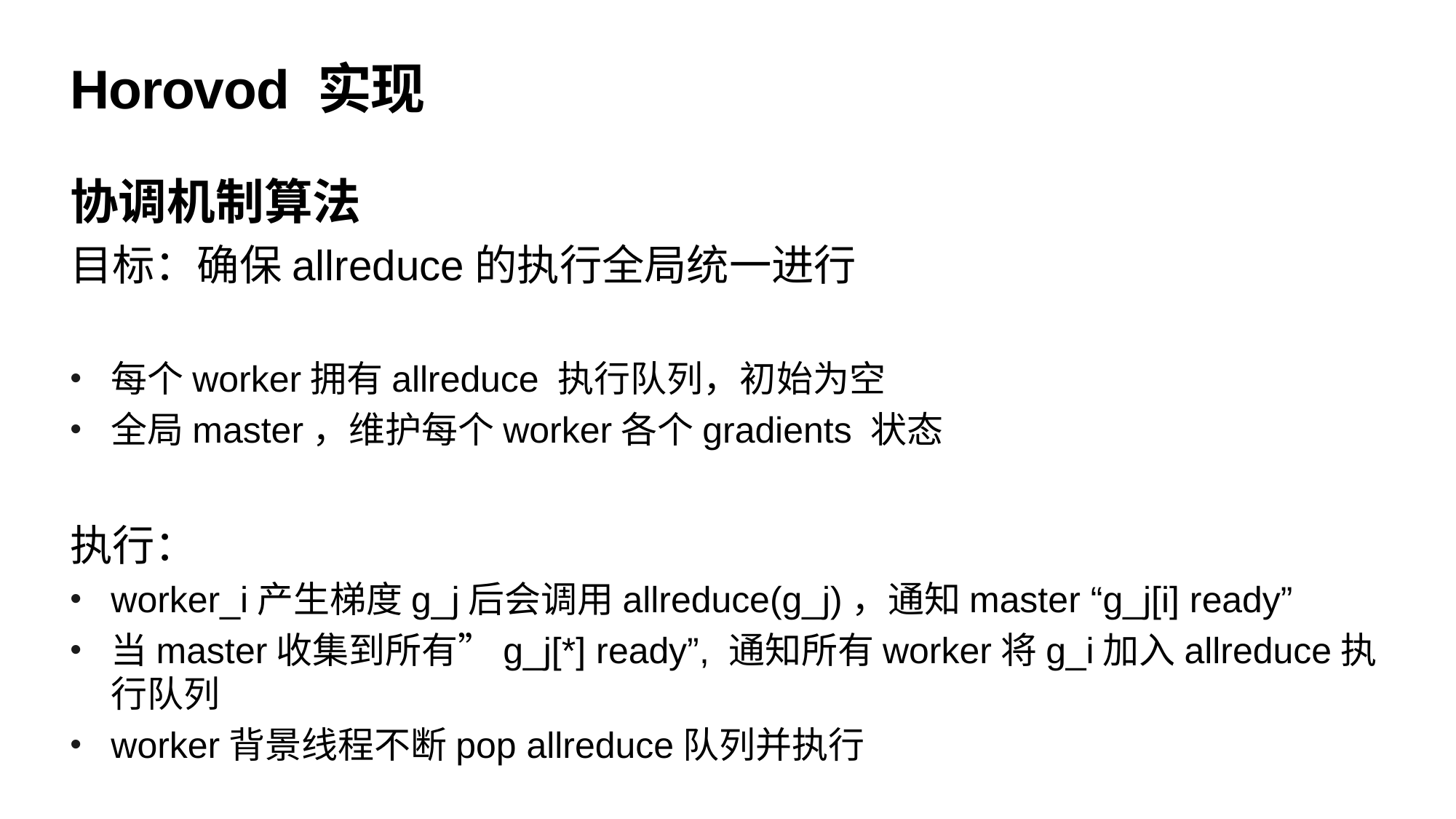

# Horovod 实现
协调机制算法
目标：确保allreduce的执行全局统一进行

每个worker拥有allreduce 执行队列，初始为空
全局master，维护每个worker各个gradients 状态

执行：
worker_i产生梯度g_j后会调用allreduce(g_j)，通知master “g_j[i] ready”
当master收集到所有”g_j[*] ready”, 通知所有worker将g_i加入allreduce执行队列
worker背景线程不断pop allreduce队列并执行